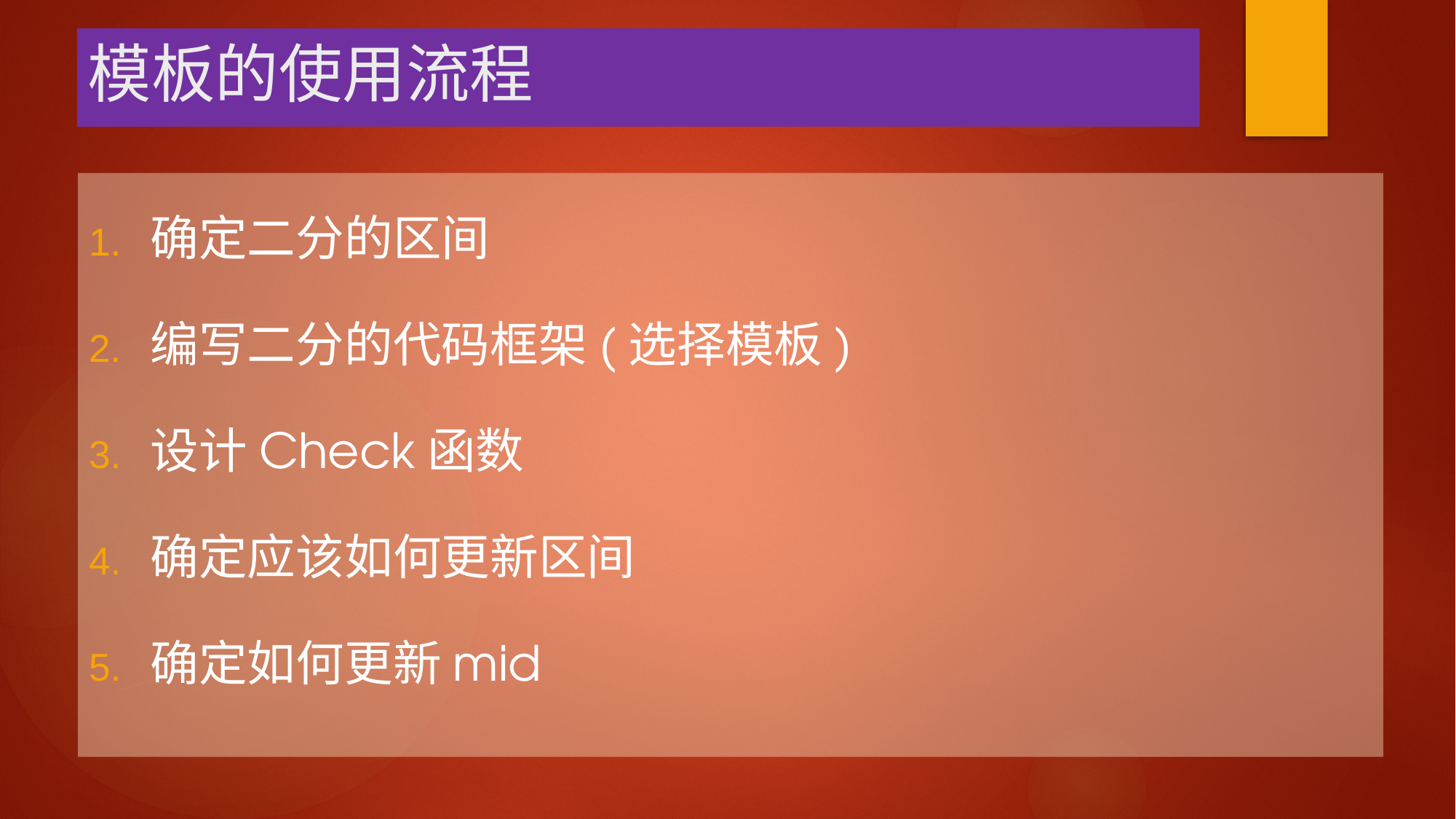

# 模板的使用流程
确定二分的区间
编写二分的代码框架(选择模板)
设计Check函数
确定应该如何更新区间
确定如何更新mid